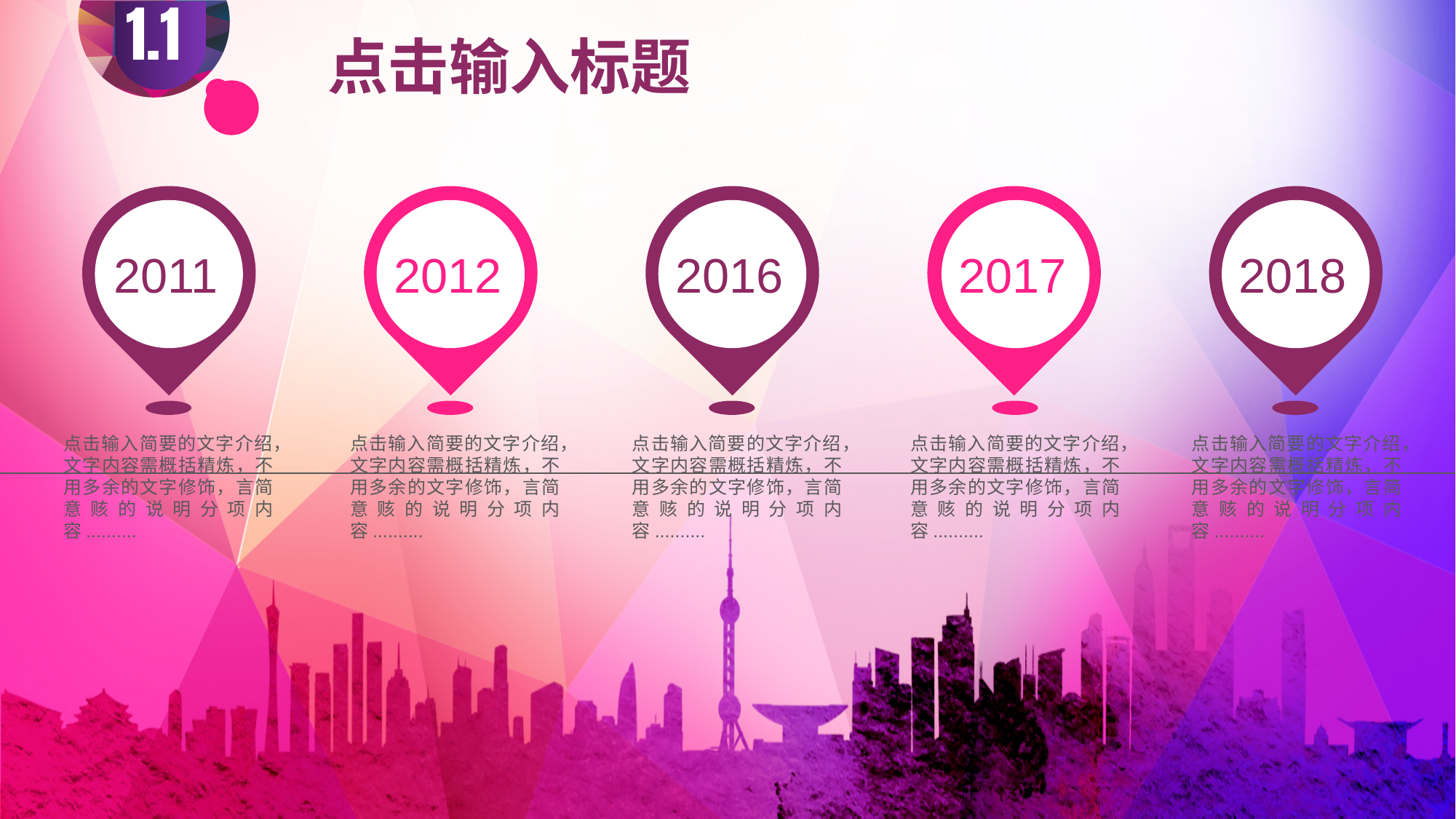

1.1
1.1

点击输入标题

2011

2012

2016

2017

2018

点击输入简要的文字介绍，文字内容需概括精炼，不用多余的文字修饰，言简意赅的说明分项内容..........
点击输入简要的文字介绍，文字内容需概括精炼，不用多余的文字修饰，言简意赅的说明分项内容..........
点击输入简要的文字介绍，文字内容需概括精炼，不用多余的文字修饰，言简意赅的说明分项内容..........
点击输入简要的文字介绍，文字内容需概括精炼，不用多余的文字修饰，言简意赅的说明分项内容..........
点击输入简要的文字介绍，文字内容需概括精炼，不用多余的文字修饰，言简意赅的说明分项内容..........